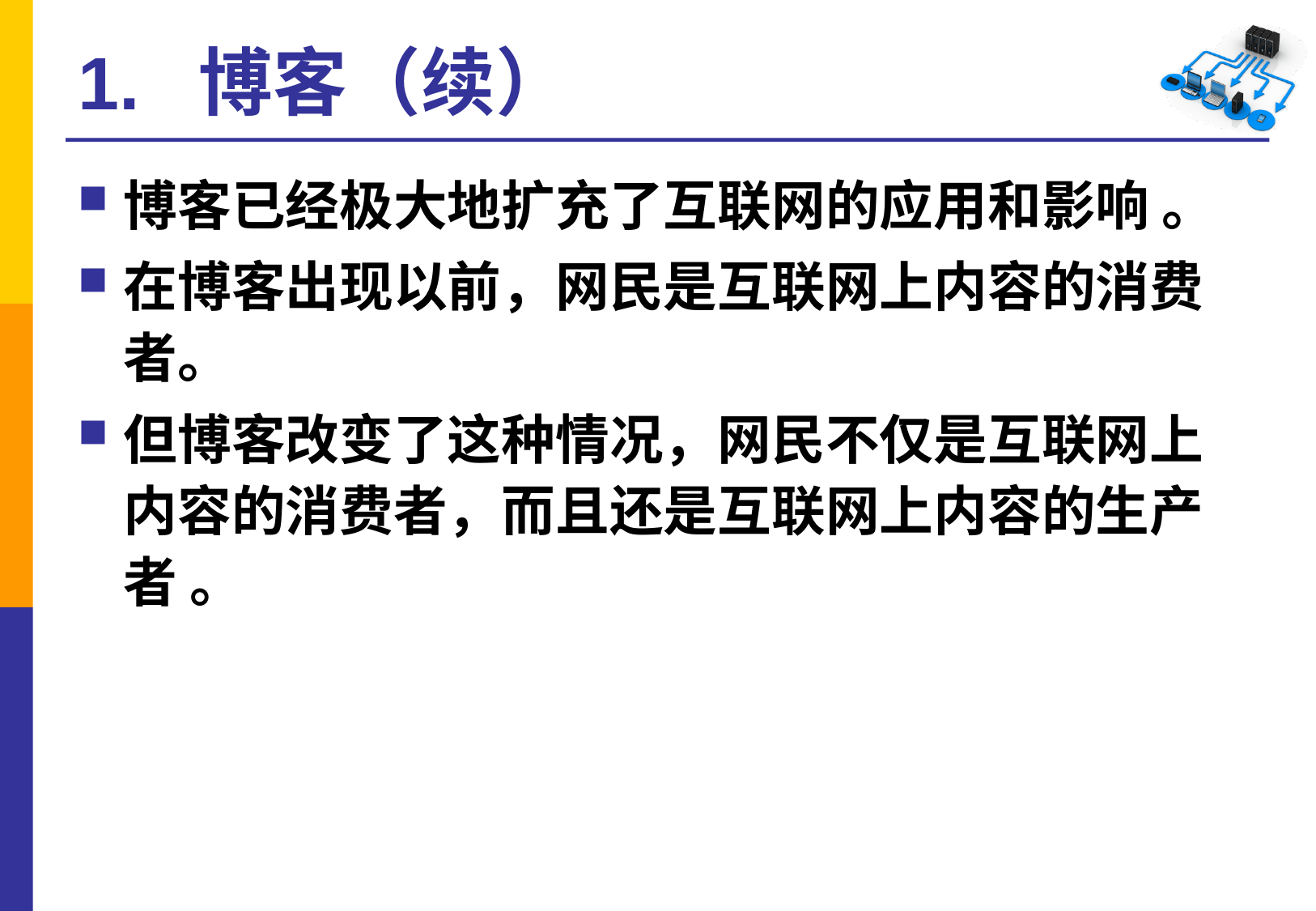

# 1.  博客（续）
博客已经极大地扩充了互联网的应用和影响 。
在博客出现以前，网民是互联网上内容的消费者。
但博客改变了这种情况，网民不仅是互联网上内容的消费者，而且还是互联网上内容的生产者 。